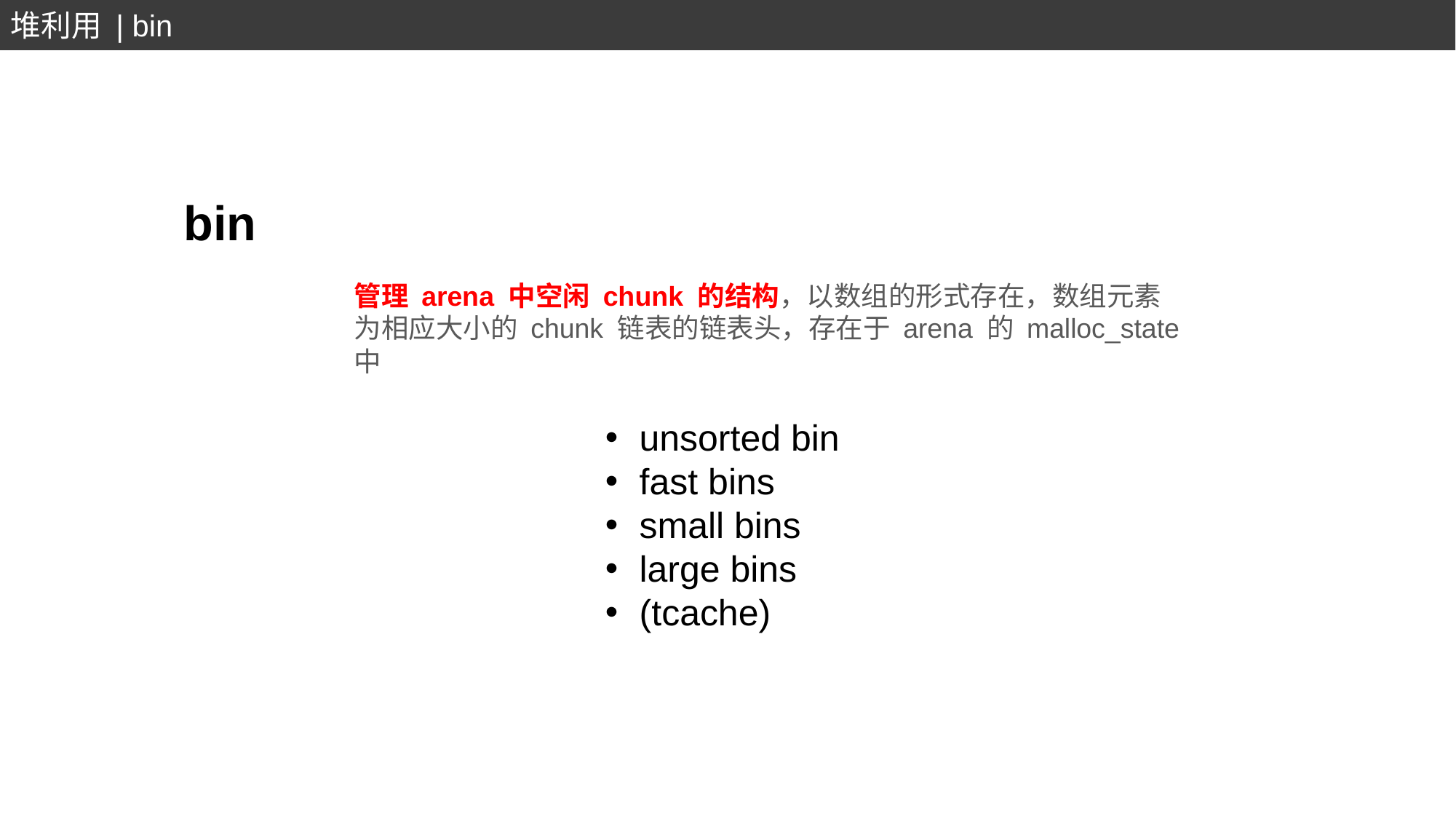

堆利用 | bin
bin
管理 arena 中空闲 chunk 的结构，以数组的形式存在，数组元素为相应大小的 chunk 链表的链表头，存在于 arena 的 malloc_state 中
unsorted bin
fast bins
small bins
large bins
(tcache)